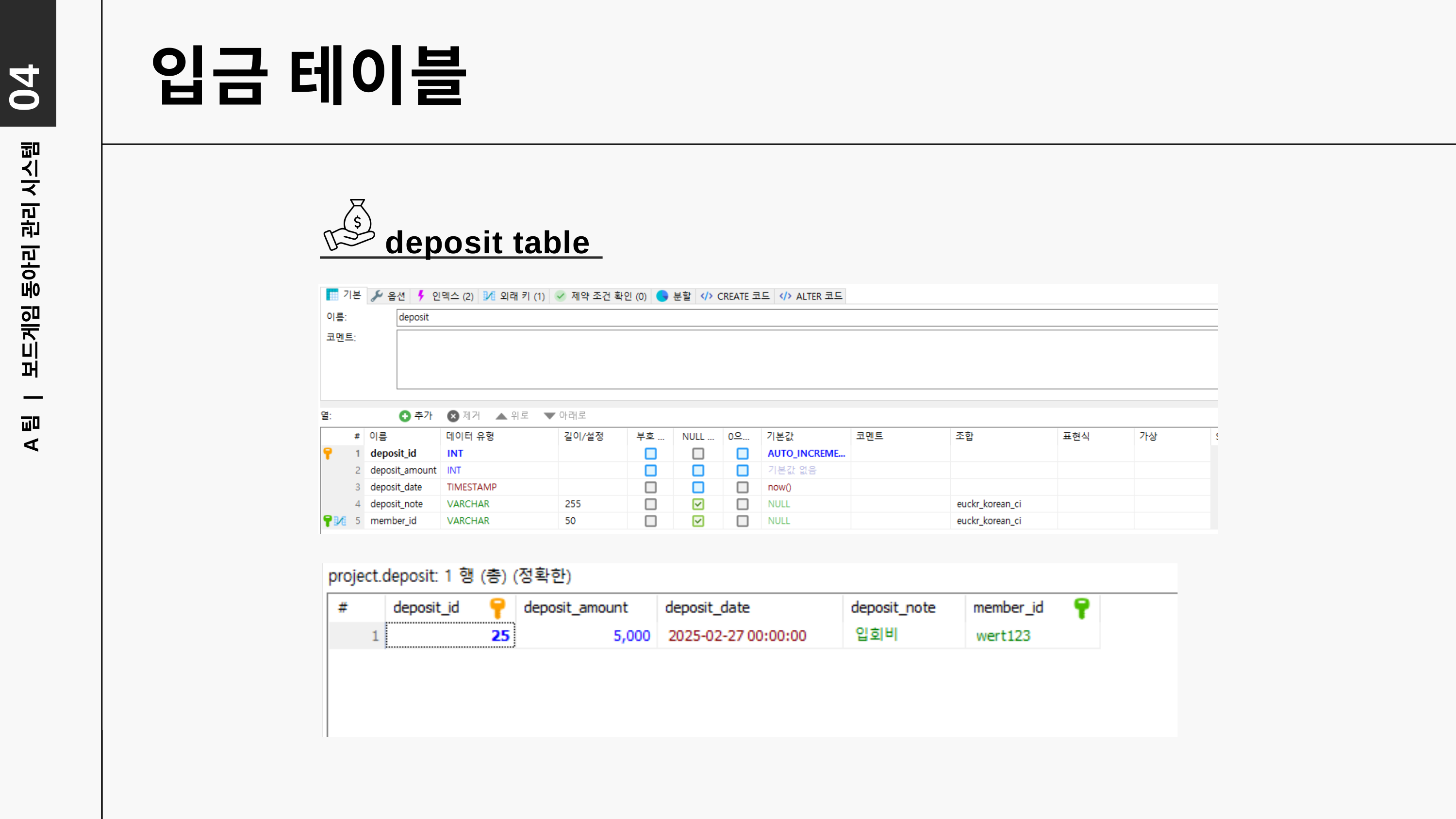

04

입금 테이블

deposit table

A팀  |  보드게임 동아리 관리 시스템